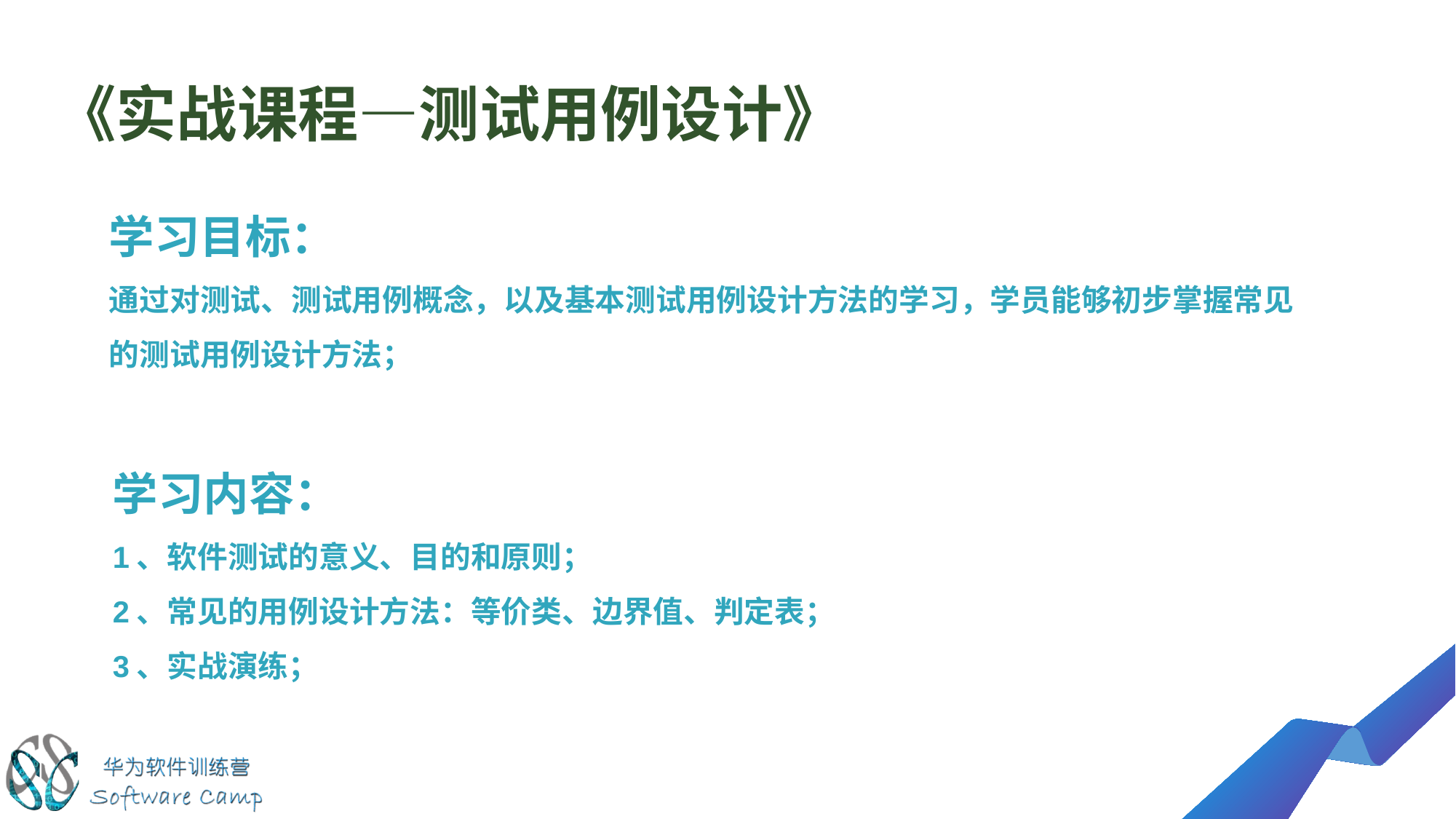

# 《实战课程—测试用例设计》
学习目标：
通过对测试、测试用例概念，以及基本测试用例设计方法的学习，学员能够初步掌握常见的测试用例设计方法；
学习内容：
1、软件测试的意义、目的和原则；
2、常见的用例设计方法：等价类、边界值、判定表；
3、实战演练；
4